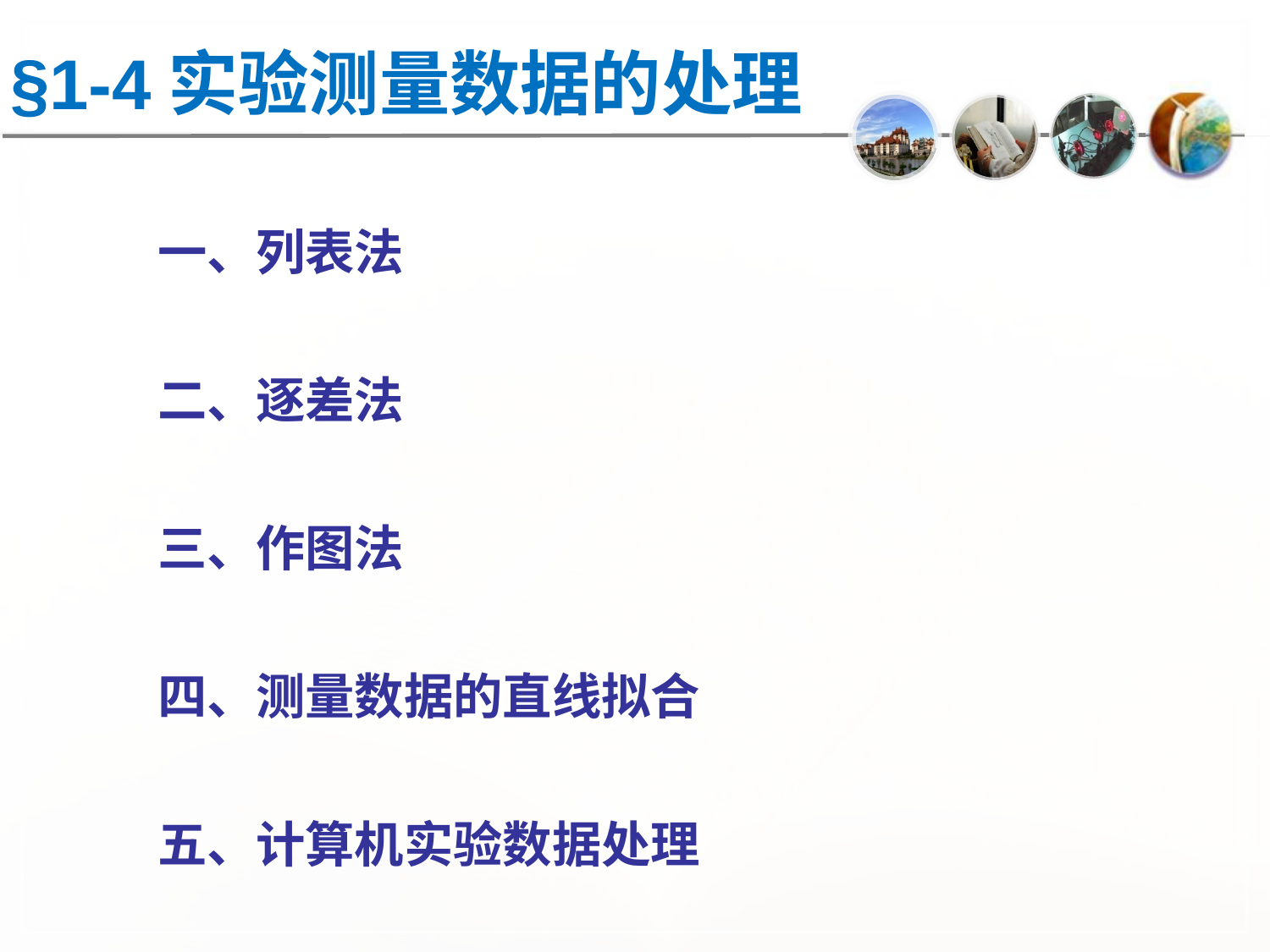

§1-4实验测量数据的处理
一、列表法
二、逐差法
三、作图法
四、测量数据的直线拟合
五、计算机实验数据处理